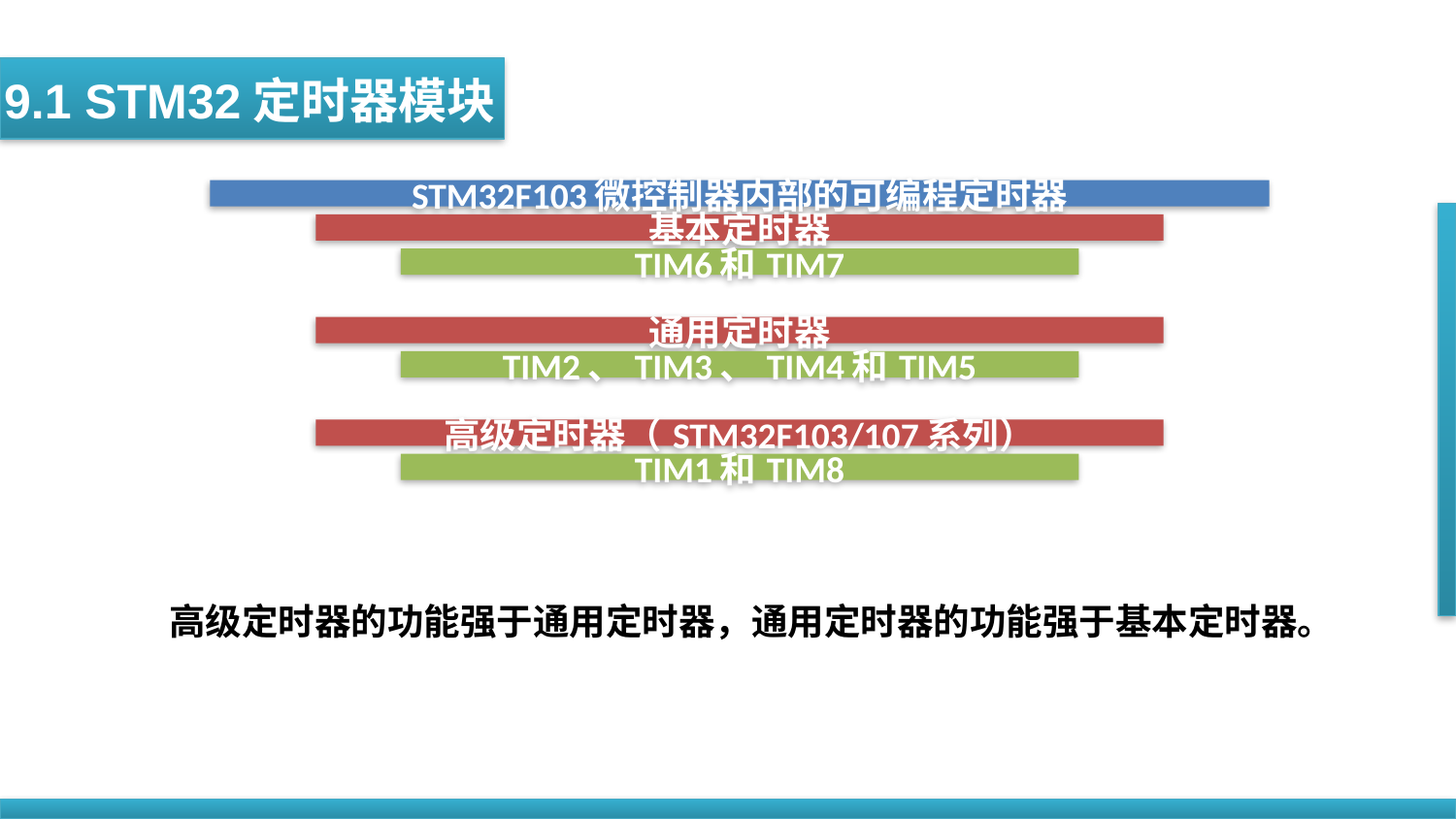

9.1 STM32定时器模块
STM32F103微控制器内部的可编程定时器
基本定时器
通用定时器
高级定时器（STM32F103/107系列）
TIM1和TIM8
TIM6和TIM7
TIM2、TIM3、TIM4和TIM5
高级定时器的功能强于通用定时器，通用定时器的功能强于基本定时器。